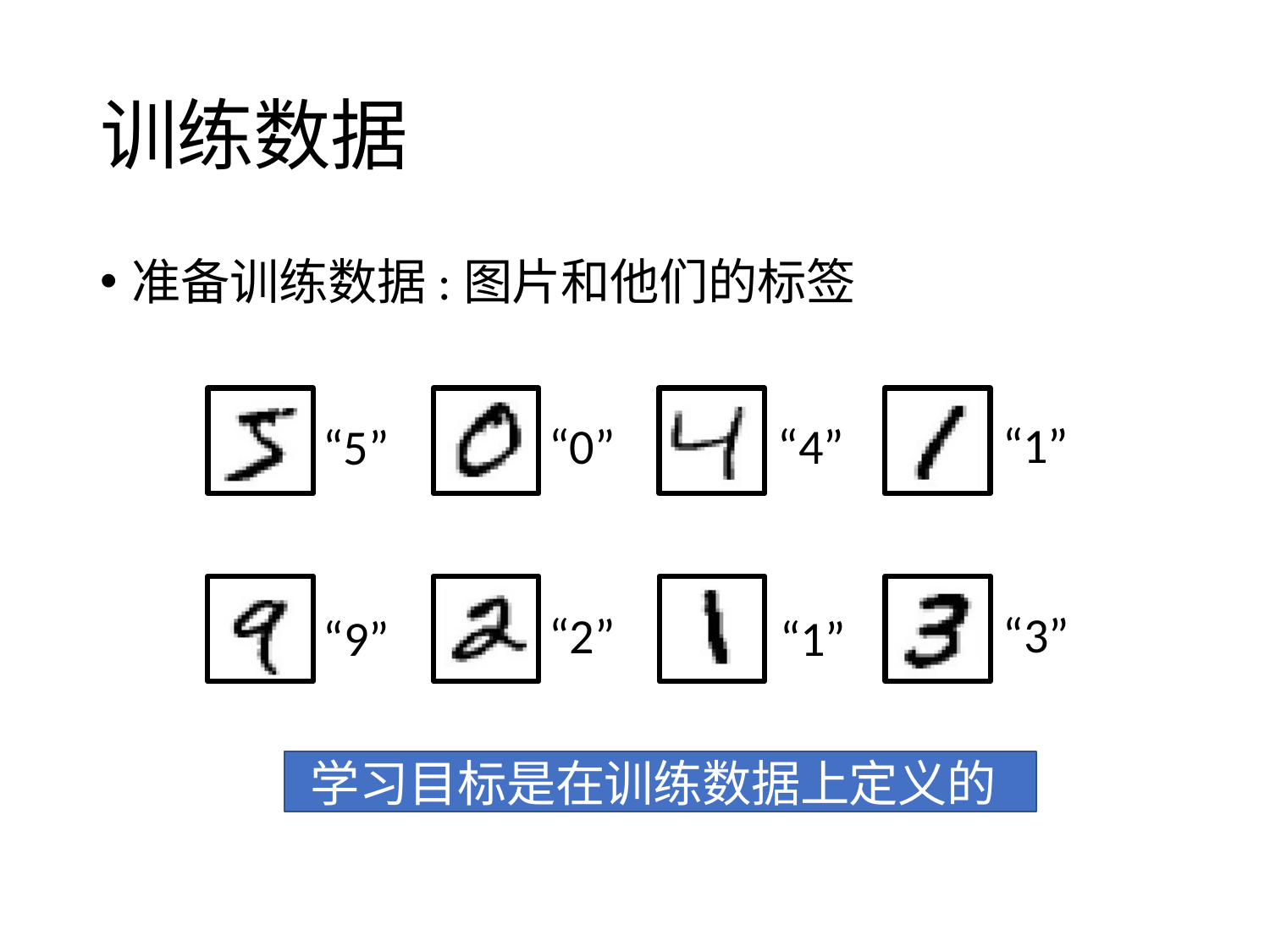

# 训练数据
准备训练数据:图片和他们的标签

“1”
“0”
“4”
“5”

“3”
“2”
“9”	“1”
学习目标是在训练数据上定义的